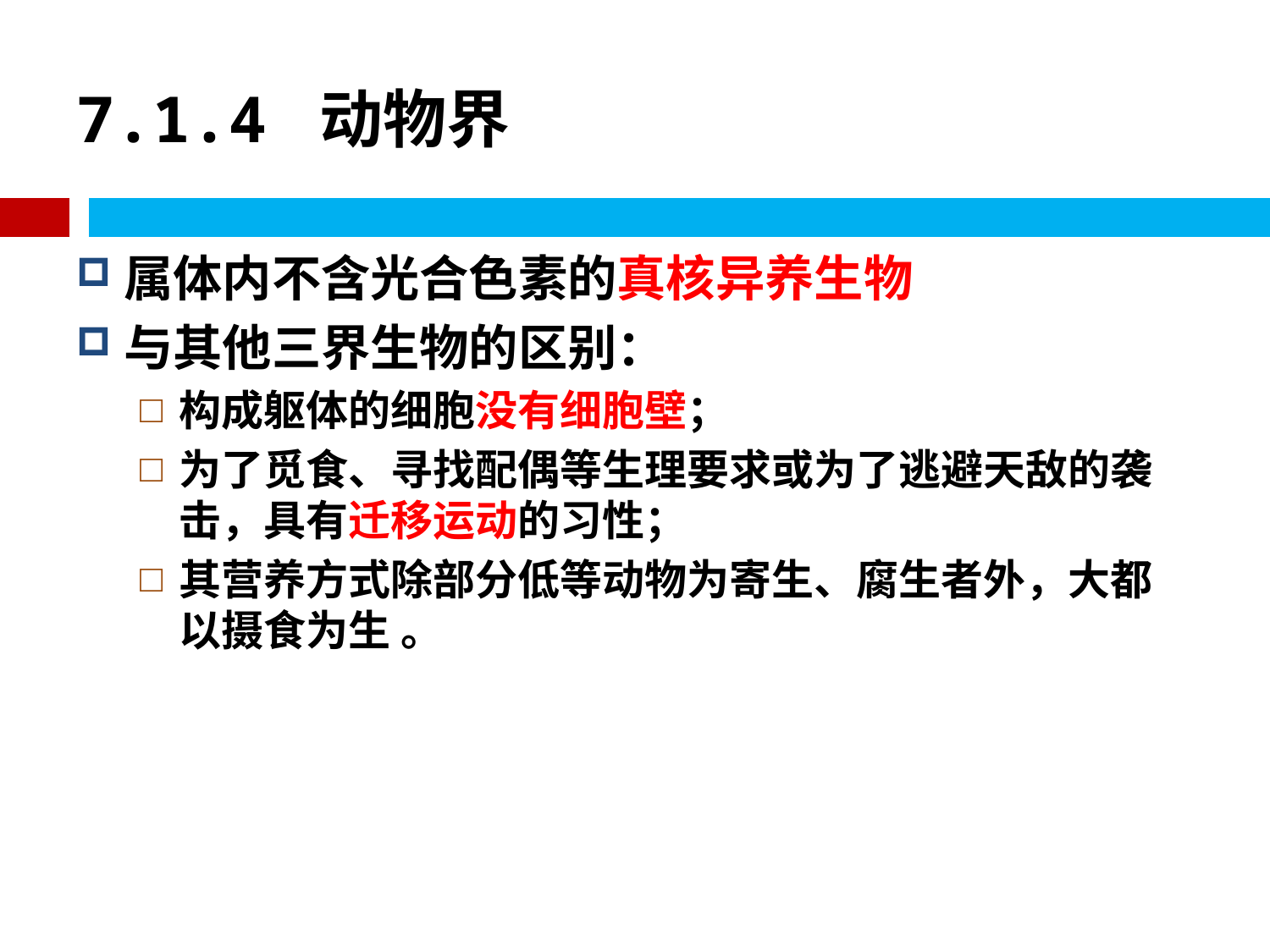

# 7.1.4 动物界
属体内不含光合色素的真核异养生物
与其他三界生物的区别：
构成躯体的细胞没有细胞壁；
为了觅食、寻找配偶等生理要求或为了逃避天敌的袭击，具有迁移运动的习性；
其营养方式除部分低等动物为寄生、腐生者外，大都以摄食为生 。